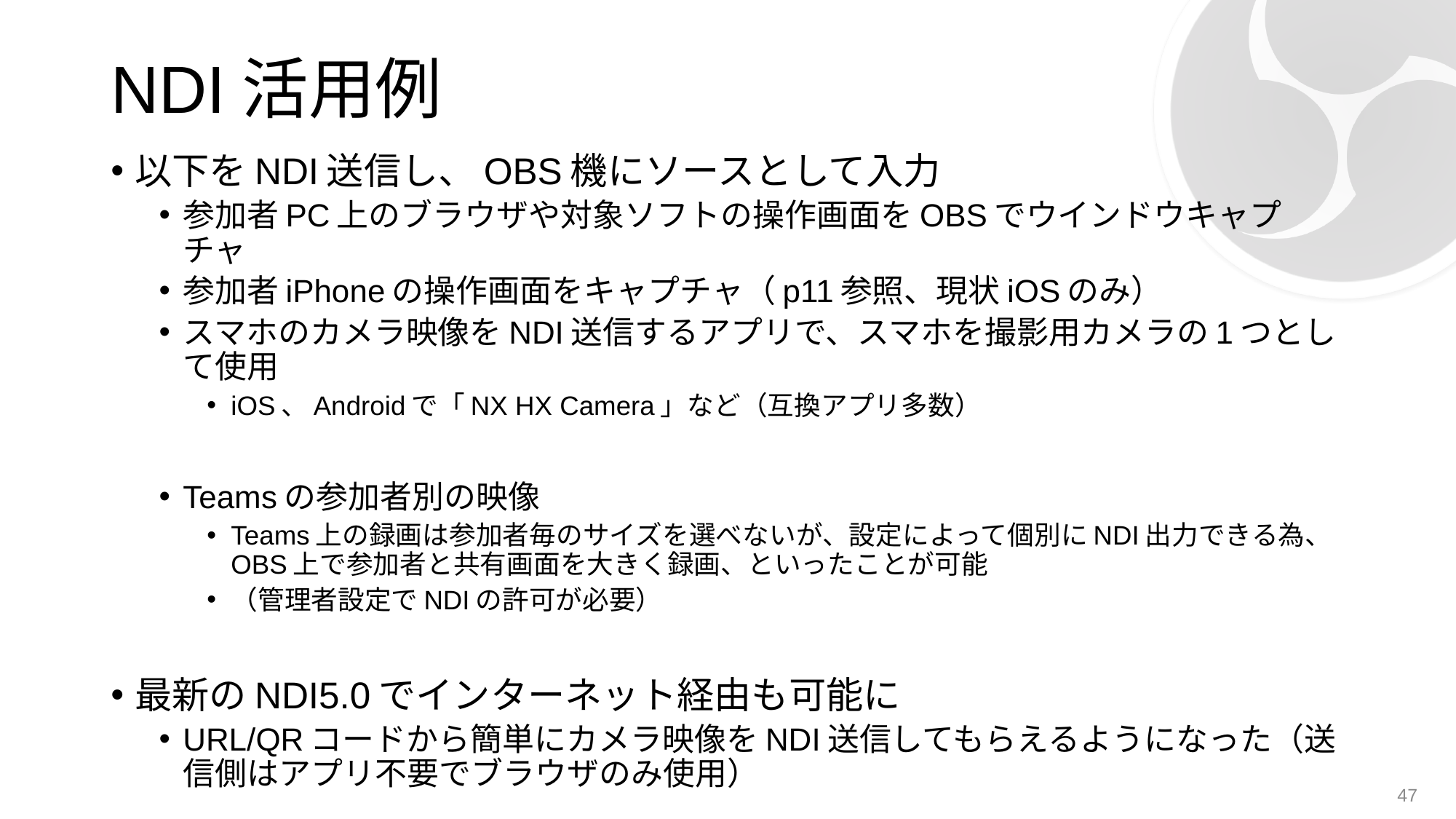

# NDI活用例
以下をNDI送信し、OBS機にソースとして入力
参加者PC上のブラウザや対象ソフトの操作画面をOBSでウインドウキャプチャ
参加者iPhoneの操作画面をキャプチャ（p11参照、現状iOSのみ）
スマホのカメラ映像をNDI送信するアプリで、スマホを撮影用カメラの1つとして使用
iOS、Androidで「NX HX Camera」など（互換アプリ多数）

Teamsの参加者別の映像
Teams上の録画は参加者毎のサイズを選べないが、設定によって個別にNDI出力できる為、OBS上で参加者と共有画面を大きく録画、といったことが可能
（管理者設定でNDIの許可が必要）

最新のNDI5.0でインターネット経由も可能に
URL/QRコードから簡単にカメラ映像をNDI送信してもらえるようになった（送信側はアプリ不要でブラウザのみ使用）

47